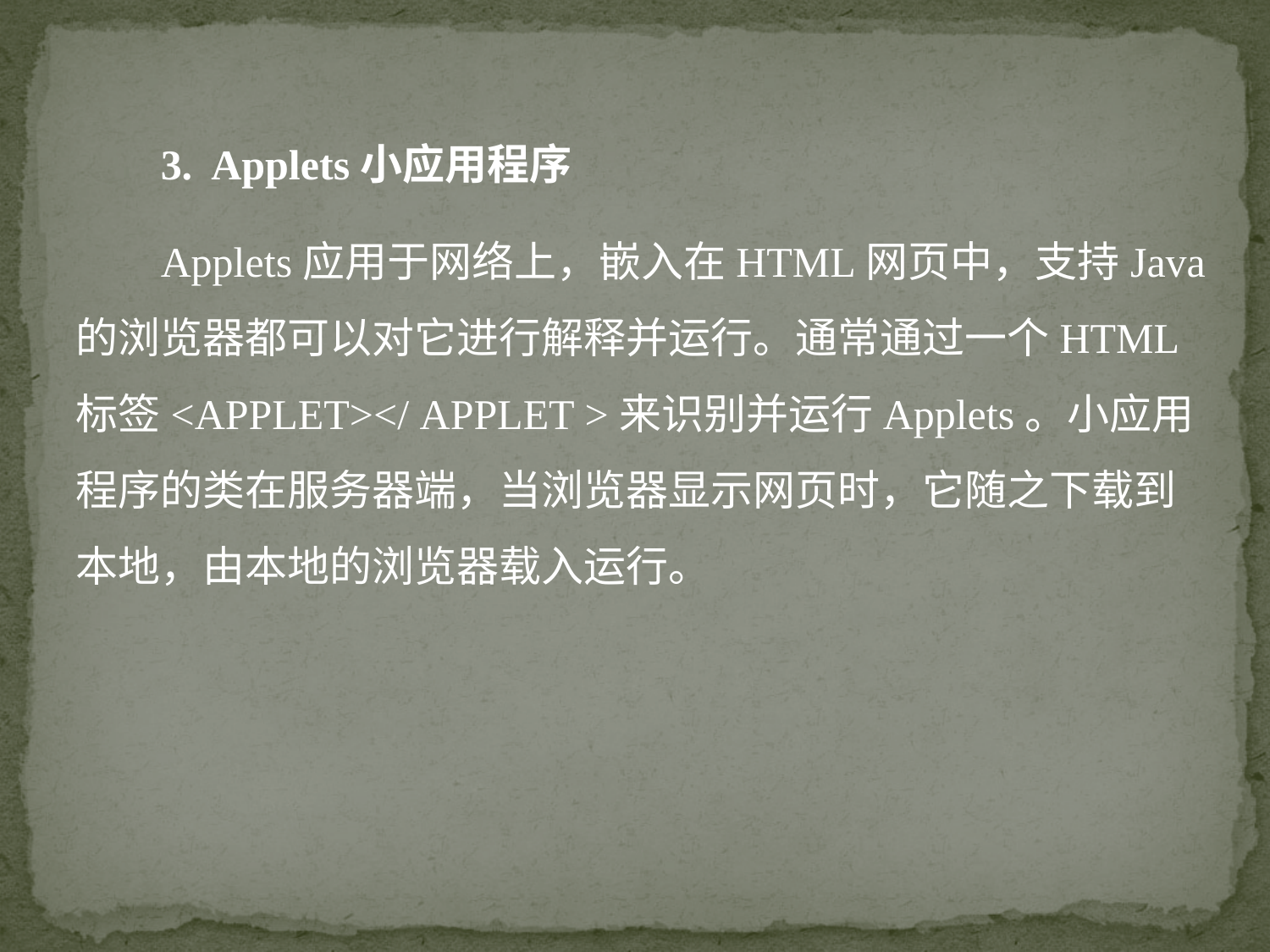

3.  Applets小应用程序
        Applets应用于网络上，嵌入在HTML网页中，支持Java的浏览器都可以对它进行解释并运行。通常通过一个HTML标签<APPLET></ APPLET >来识别并运行Applets。小应用程序的类在服务器端，当浏览器显示网页时，它随之下载到本地，由本地的浏览器载入运行。